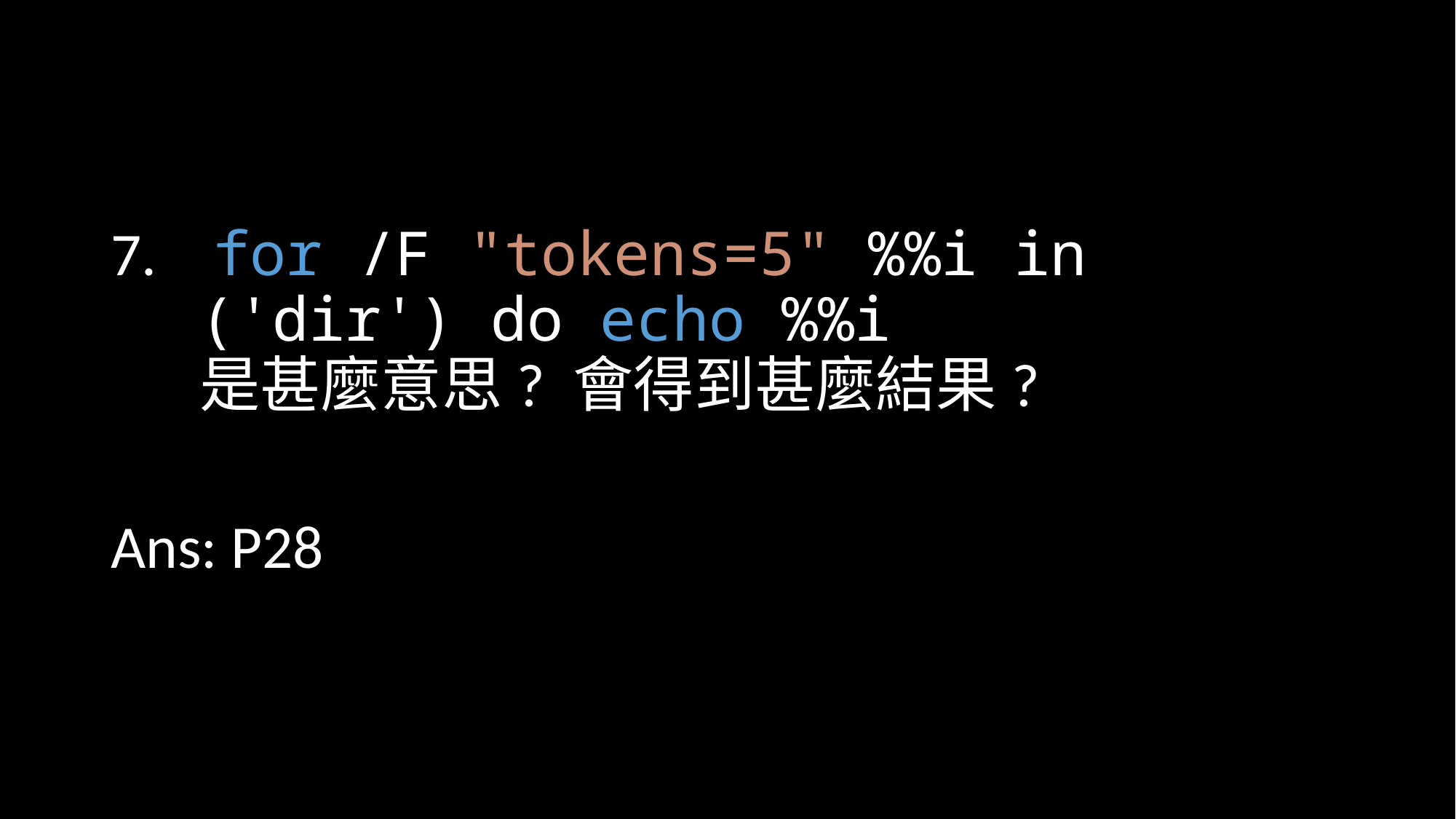

#
 for /F "tokens=5" %%i in ('dir') do echo %%i
是甚麼意思? 會得到甚麼結果?

Ans: P28